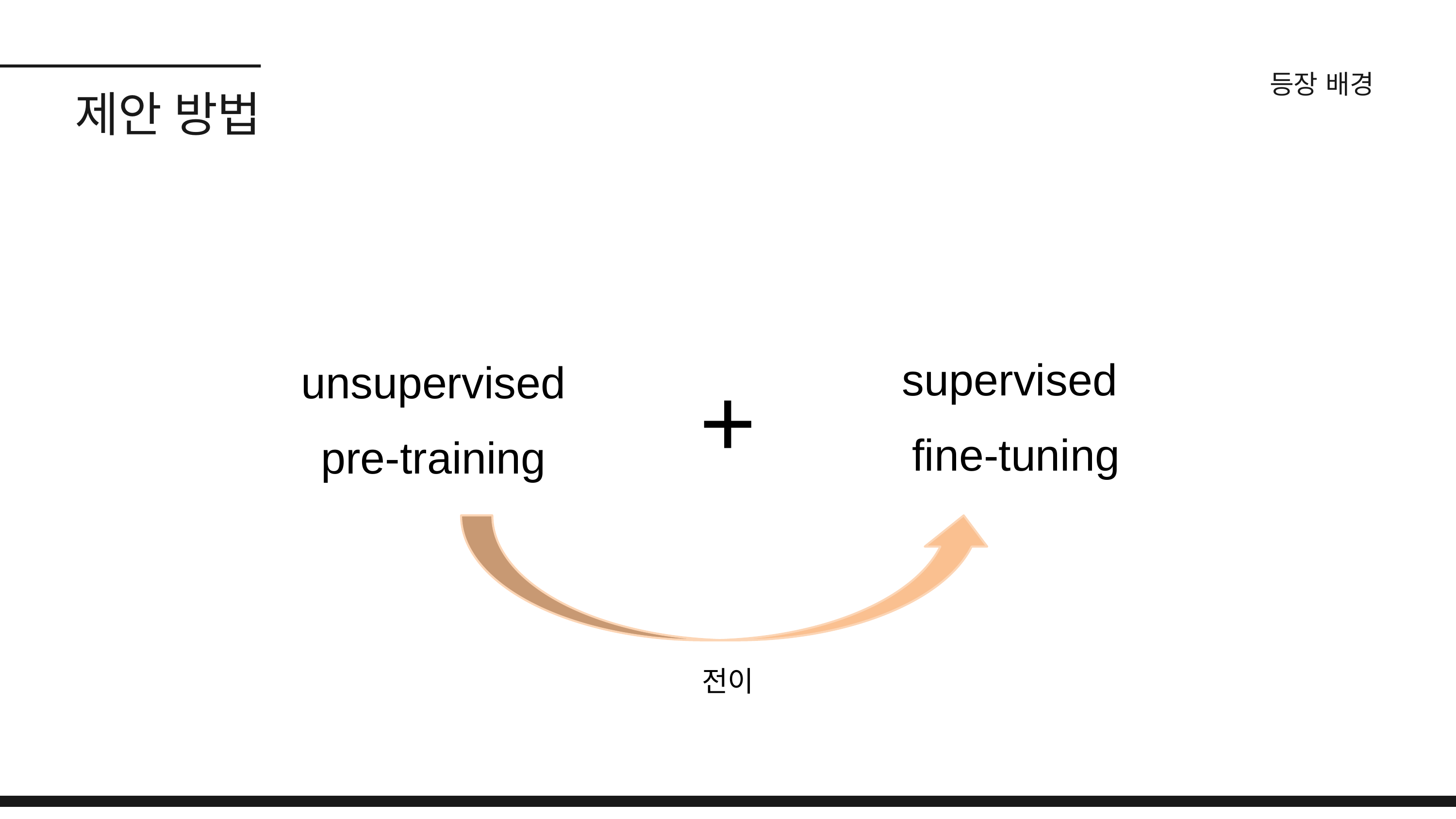

등장 배경

제안 방법
supervised

fine-tuning
unsupervised

pre-training
+

전이